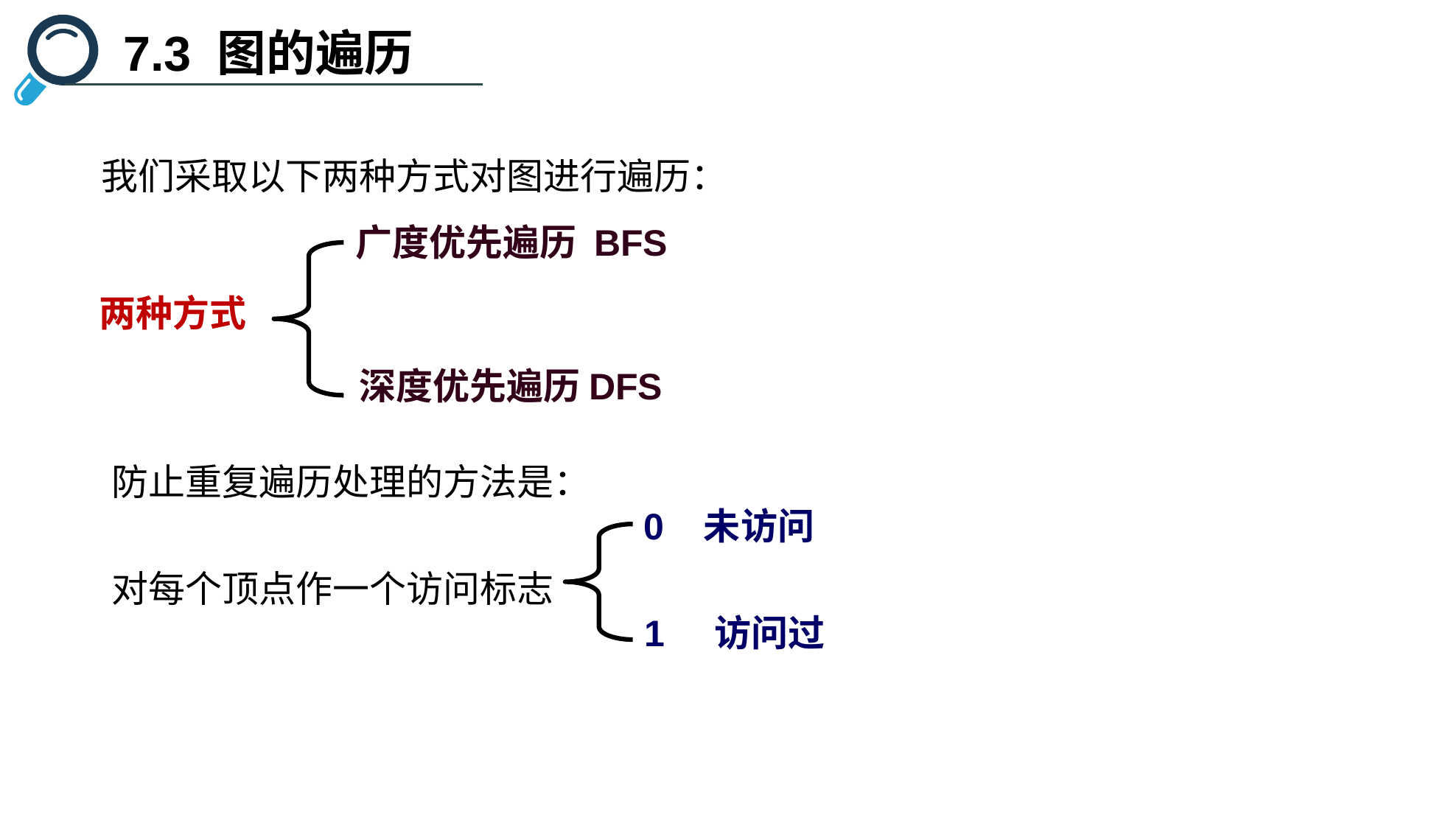

7.3 图的遍历
我们采取以下两种方式对图进行遍历：
广度优先遍历 BFS

两种方式
深度优先遍历DFS
防止重复遍历处理的方法是：
对每个顶点作一个访问标志
0   未访问

1    访问过